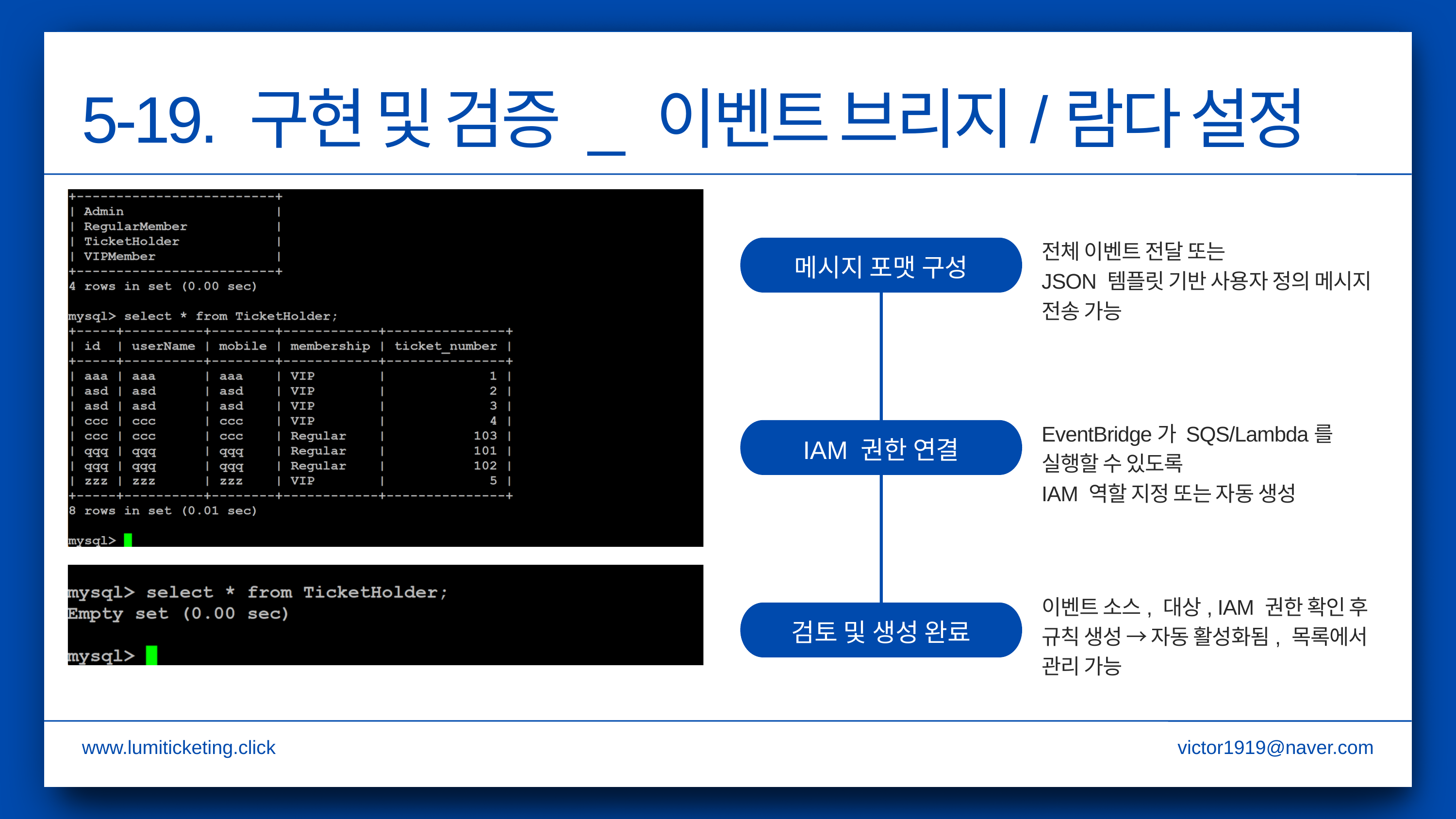

5-19. 구현 및 검증 _ 이벤트 브리지/람다 설정

전체 이벤트 전달 또는
JSON 템플릿 기반 사용자 정의 메시지 전송 가능

메시지 포맷 구성

EventBridge가 SQS/Lambda를 실행할 수 있도록
IAM 역할 지정 또는 자동 생성

IAM 권한 연결

이벤트 소스, 대상, IAM 권한 확인 후
규칙 생성 → 자동 활성화됨, 목록에서 관리 가능

검토 및 생성 완료

www.lumiticketing.click
victor1919@naver.com